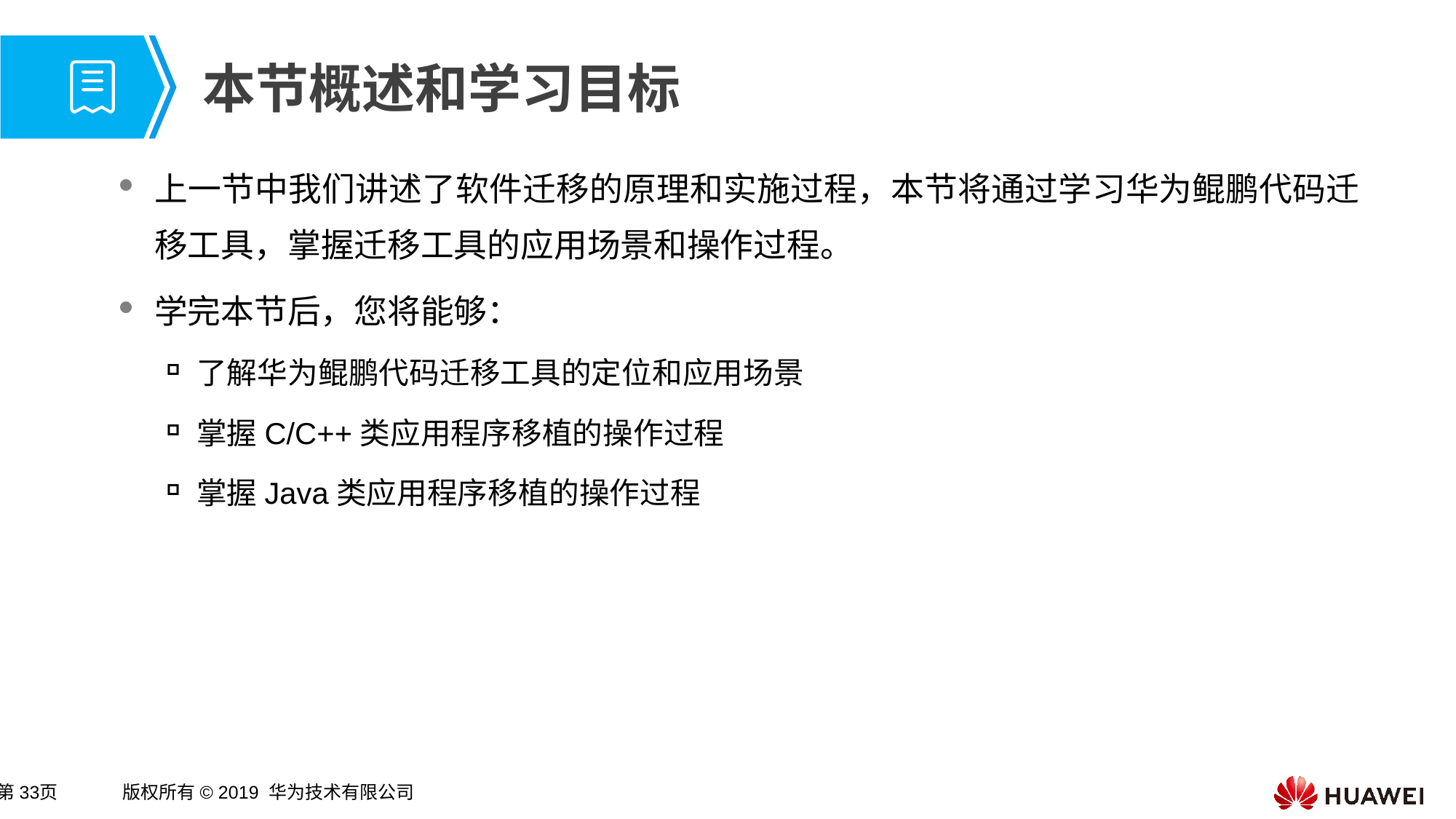

上一节中我们讲述了软件迁移的原理和实施过程，本节将通过学习华为鲲鹏代码迁移工具，掌握迁移工具的应用场景和操作过程。
学完本节后，您将能够：
了解华为鲲鹏代码迁移工具的定位和应用场景
掌握C/C++类应用程序移植的操作过程
掌握Java类应用程序移植的操作过程